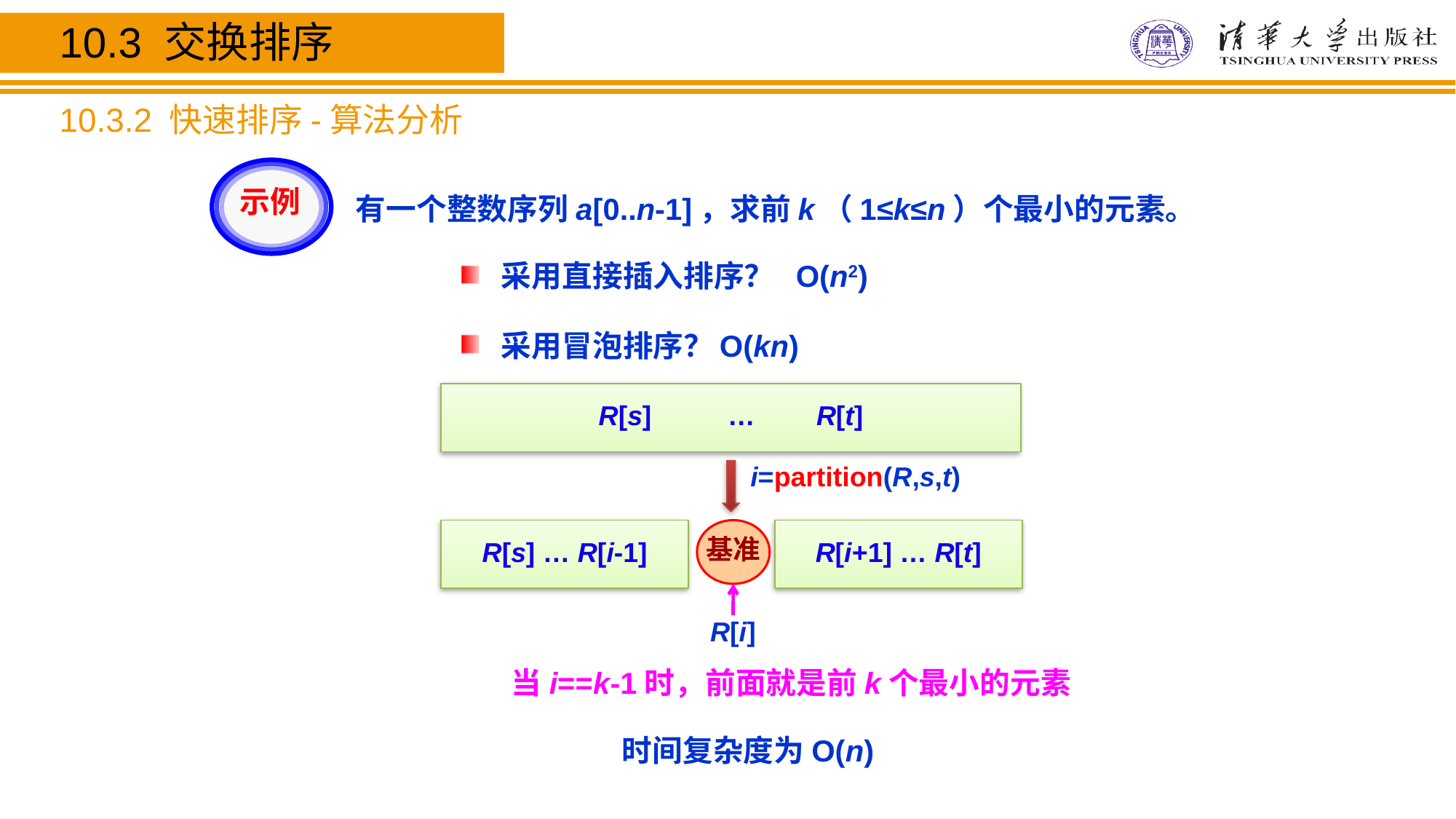

10.3 交换排序
10.3.2 快速排序-算法分析

示例
有一个整数序列a[0..n-1]，求前k（1≤k≤n）个最小的元素。
采用直接插入排序？  O(n2)
采用冒泡排序？	O(kn)
R[s]          …        R[t]

i=partition(R,s,t)
R[s] … R[i-1]
基准
R[i+1] … R[t]
R[i]
当i==k-1时，前面就是前k个最小的元素
时间复杂度为O(n)